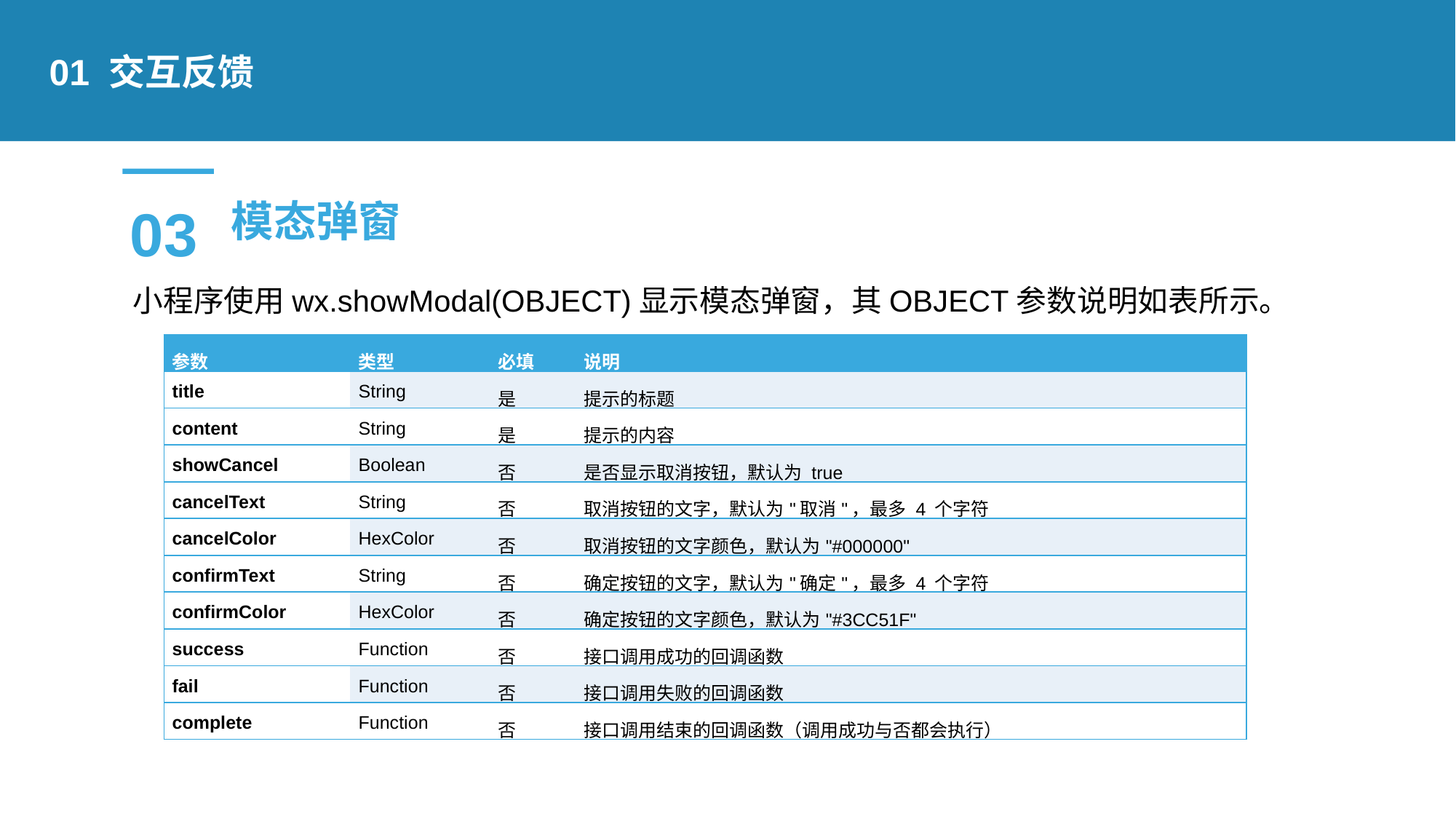

01 交互反馈
03

模态弹窗
小程序使用wx.showModal(OBJECT)显示模态弹窗，其OBJECT参数说明如表所示。
| 参数 | 类型 | 必填 | 说明 |
| --- | --- | --- | --- |
| title | String | 是 | 提示的标题 |
| content | String | 是 | 提示的内容 |
| showCancel | Boolean | 否 | 是否显示取消按钮，默认为 true |
| cancelText | String | 否 | 取消按钮的文字，默认为"取消"，最多 4 个字符 |
| cancelColor | HexColor | 否 | 取消按钮的文字颜色，默认为"#000000" |
| confirmText | String | 否 | 确定按钮的文字，默认为"确定"，最多 4 个字符 |
| confirmColor | HexColor | 否 | 确定按钮的文字颜色，默认为"#3CC51F" |
| success | Function | 否 | 接口调用成功的回调函数 |
| fail | Function | 否 | 接口调用失败的回调函数 |
| complete | Function | 否 | 接口调用结束的回调函数（调用成功与否都会执行） |